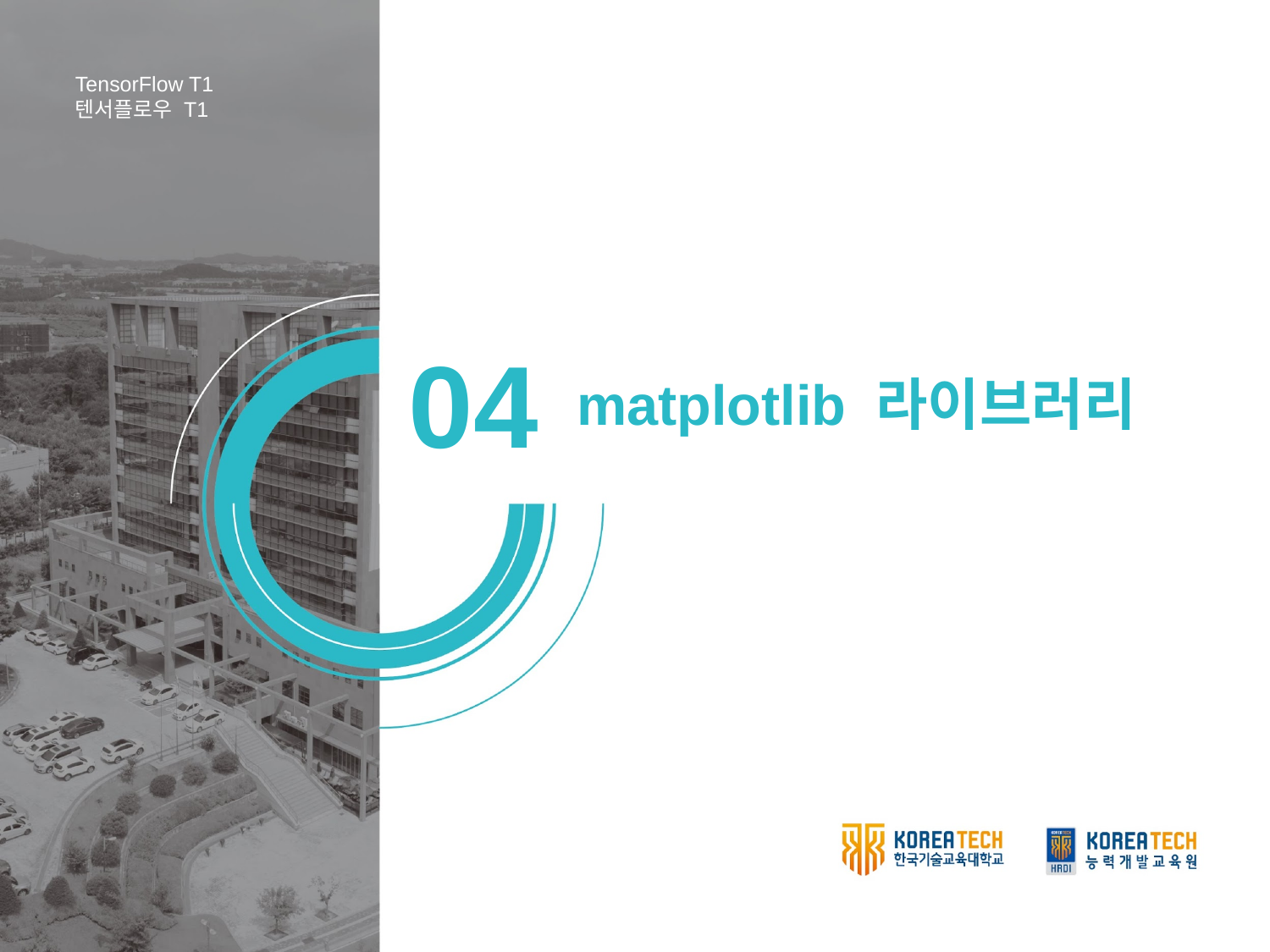

TensorFlow T1
텐서플로우 T1
matplotlib 라이브러리
04